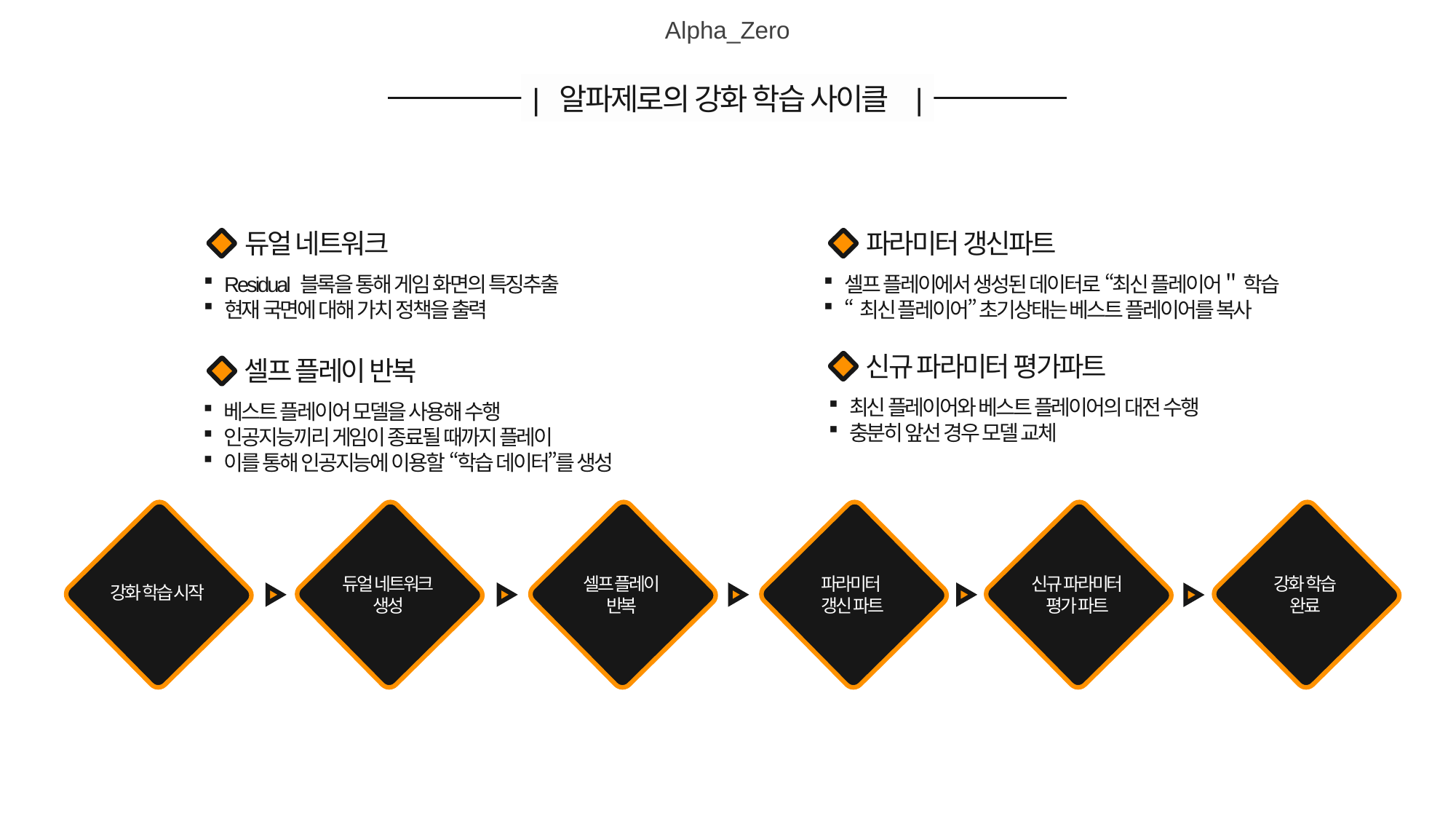

Alpha_Zero
|  알파제로의 강화 학습 사이클   |
듀얼 네트워크

파라미터 갱신파트

Residual 블록을 통해 게임 화면의 특징추출
현재 국면에 대해 가치 정책을 출력
셀프 플레이에서 생성된 데이터로 “최신 플레이어＂ 학습
“최신 플레이어” 초기상태는 베스트 플레이어를 복사
신규 파라미터 평가파트

셀프 플레이 반복

최신 플레이어와 베스트 플레이어의 대전 수행
충분히 앞선 경우 모델 교체
베스트 플레이어 모델을 사용해 수행
인공지능끼리 게임이 종료될 때까지 플레이
이를 통해 인공지능에 이용할 “학습 데이터”를 생성

강화 학습
완료

신규 파라미터
평가 파트

파라미터
갱신 파트

셀프 플레이
반복

듀얼 네트워크
생성

강화 학습 시작